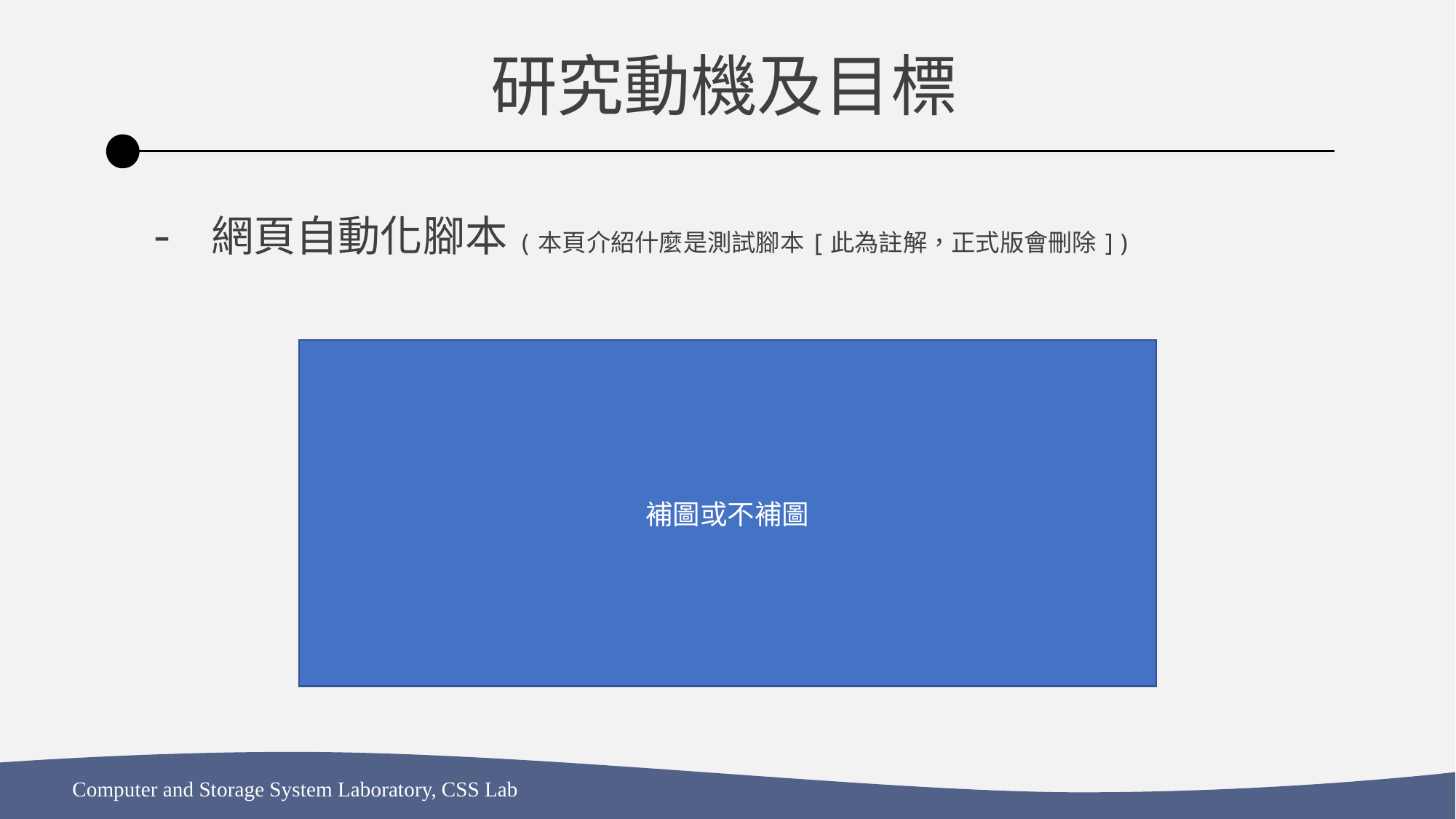

研究動機及目標

網頁自動化腳本(本頁介紹什麼是測試腳本[此為註解，正式版會刪除])
補圖或不補圖

Computer and Storage System Laboratory, CSS Lab